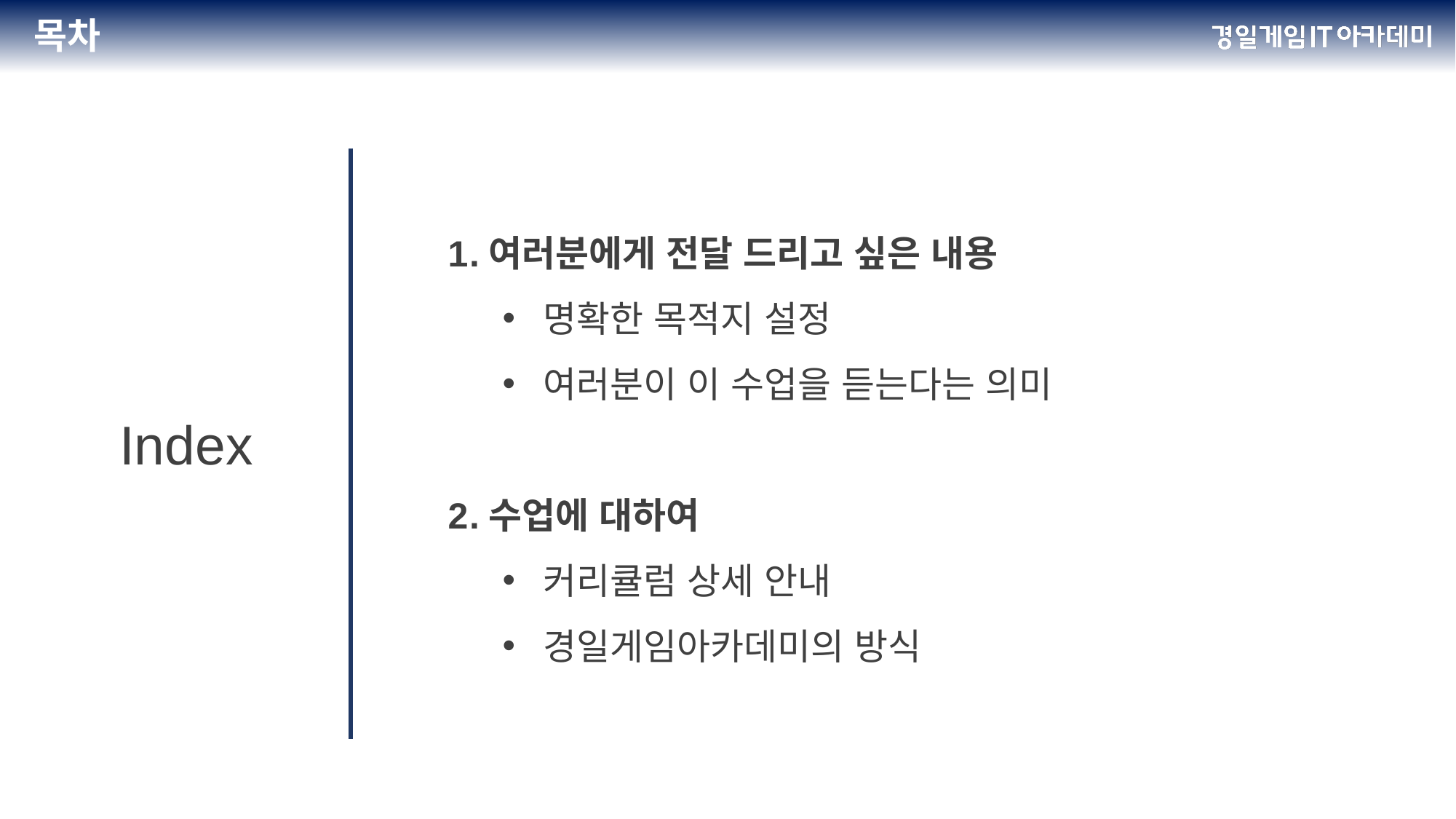

# 목차
여러분에게 전달 드리고 싶은 내용
명확한 목적지 설정
여러분이 이 수업을 듣는다는 의미

수업에 대하여
커리큘럼 상세 안내
경일게임아카데미의 방식
Index